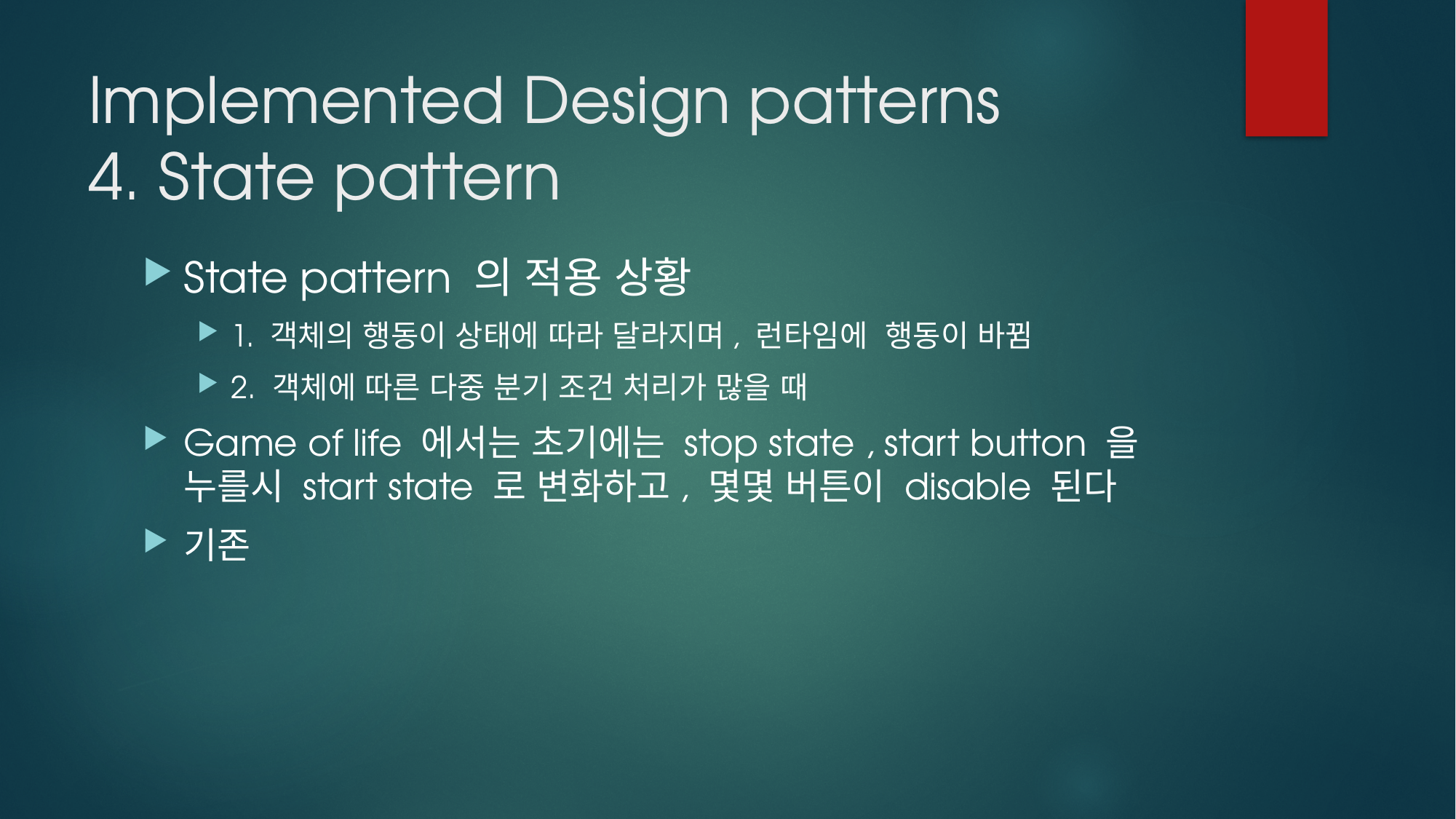

# Implemented Design patterns 4. State pattern
State pattern 의 적용 상황
1. 객체의 행동이 상태에 따라 달라지며, 런타임에  행동이 바뀜
2. 객체에 따른 다중 분기 조건 처리가 많을 때
Game of life 에서는 초기에는 stop state , start button 을 누를시 start state 로 변화하고, 몇몇 버튼이 disable 된다
기존